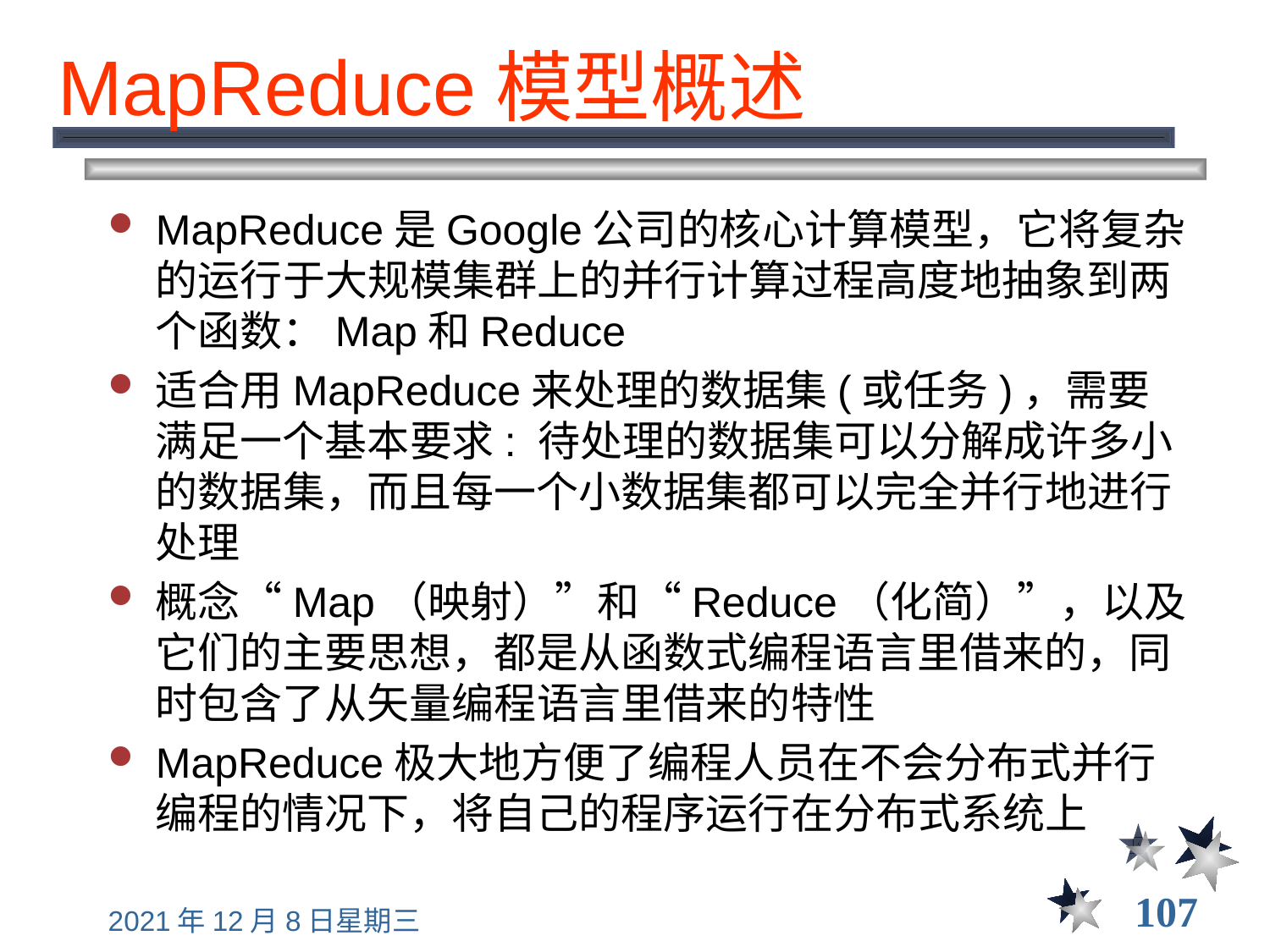

# MapReduce模型概述
MapReduce是Google公司的核心计算模型，它将复杂的运行于大规模集群上的并行计算过程高度地抽象到两个函数：Map和Reduce
适合用MapReduce来处理的数据集(或任务)，需要满足一个基本要求: 待处理的数据集可以分解成许多小的数据集，而且每一个小数据集都可以完全并行地进行处理
概念“Map（映射）”和“Reduce（化简）”，以及它们的主要思想，都是从函数式编程语言里借来的，同时包含了从矢量编程语言里借来的特性
MapReduce极大地方便了编程人员在不会分布式并行编程的情况下，将自己的程序运行在分布式系统上

107
2021年12月8日星期三
大数据管理----前言